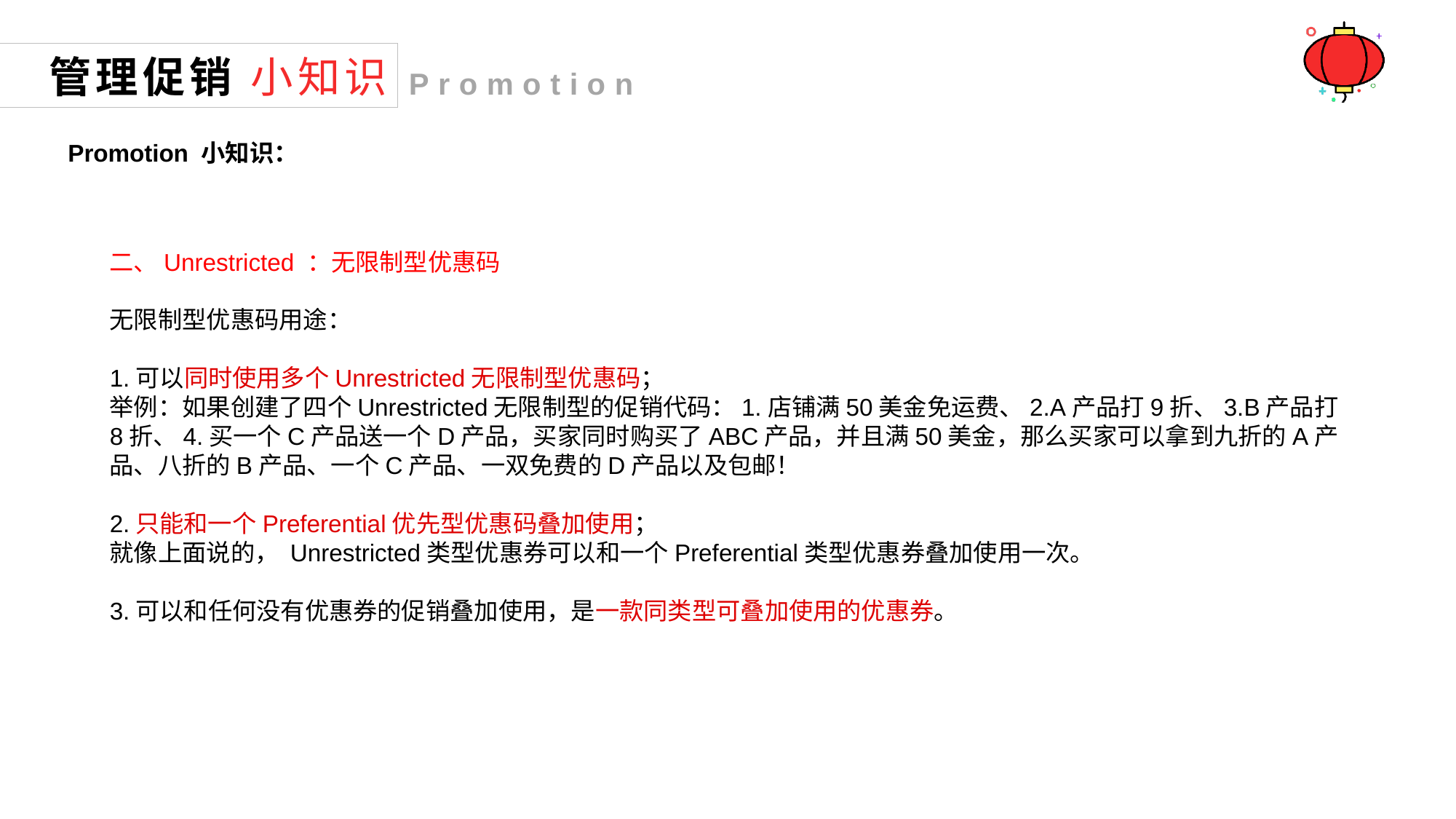

管理促销 小知识
Promotion
Promotion 小知识：
二、Unrestricted ：无限制型优惠码

无限制型优惠码用途：

1.可以同时使用多个Unrestricted无限制型优惠码；
举例：如果创建了四个Unrestricted无限制型的促销代码：1.店铺满50美金免运费、2.A产品打9折、3.B产品打8折、4.买一个C产品送一个D产品，买家同时购买了ABC产品，并且满50美金，那么买家可以拿到九折的A产品、八折的B产品、一个C产品、一双免费的D产品以及包邮！

2.只能和一个Preferential优先型优惠码叠加使用；
就像上面说的， Unrestricted类型优惠券可以和一个Preferential类型优惠券叠加使用一次。

3.可以和任何没有优惠券的促销叠加使用，是一款同类型可叠加使用的优惠券。